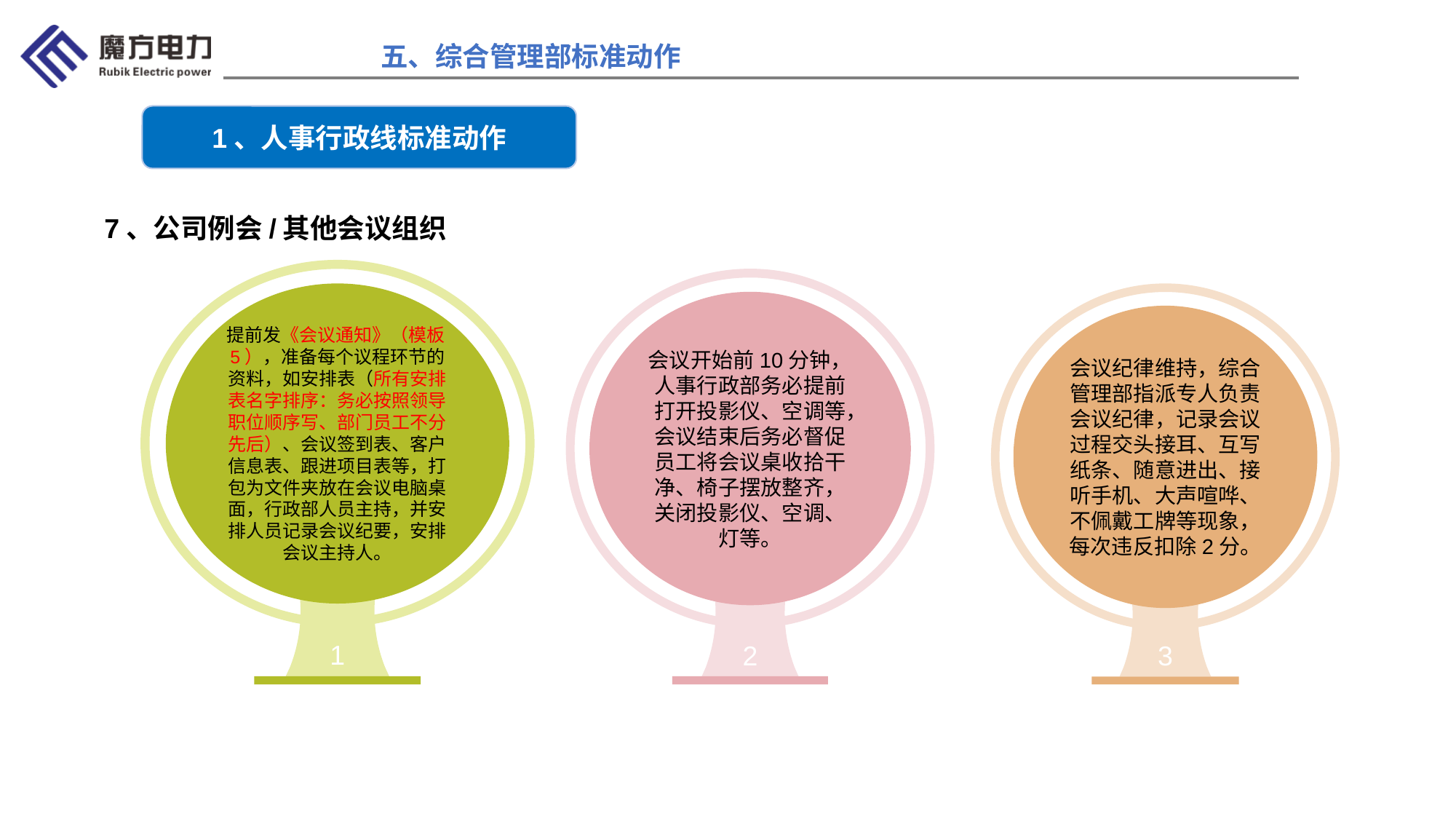

五、综合管理部标准动作
1、人事行政线标准动作
7、公司例会/其他会议组织

提前发《会议通知》（模板5），准备每个议程环节的资料，如安排表（所有安排表名字排序：务必按照领导职位顺序写、部门员工不分先后）、会议签到表、客户信息表、跟进项目表等，打包为文件夹放在会议电脑桌面，行政部人员主持，并安排人员记录会议纪要，安排会议主持人。
1

会议开始前10分钟，人事行政部务必提前打开投影仪、空调等，会议结束后务必督促员工将会议桌收拾干净、椅子摆放整齐，关闭投影仪、空调、灯等。
2

会议纪律维持，综合管理部指派专人负责会议纪律，记录会议过程交头接耳、互写纸条、随意进出、接听手机、大声喧哗、不佩戴工牌等现象，每次违反扣除2分。
3